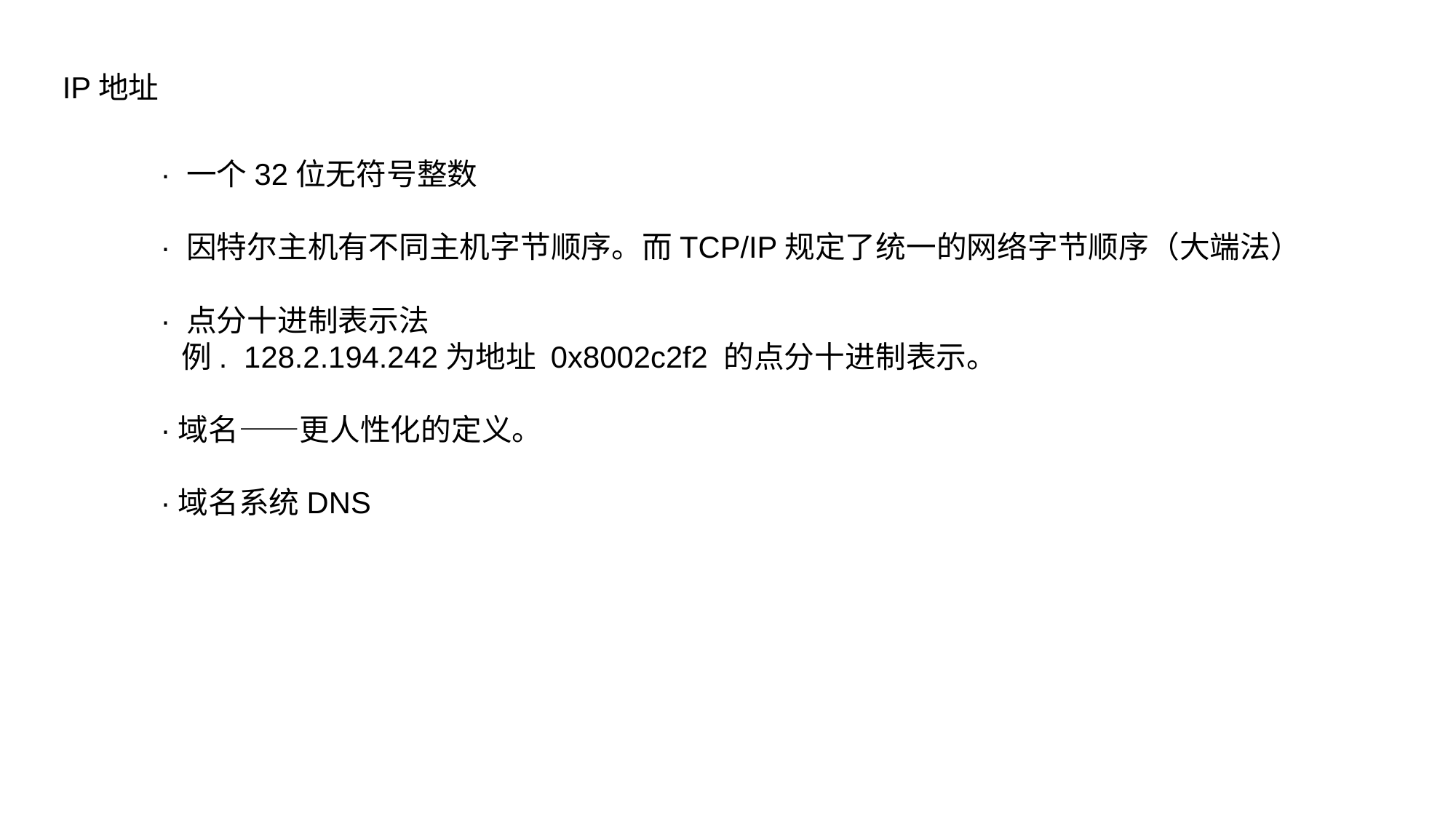

IP地址
· 一个32位无符号整数

· 因特尔主机有不同主机字节顺序。而TCP/IP规定了统一的网络字节顺序（大端法）

· 点分十进制表示法
  例.  128.2.194.242为地址 0x8002c2f2 的点分十进制表示。

·域名——更人性化的定义。

·域名系统DNS